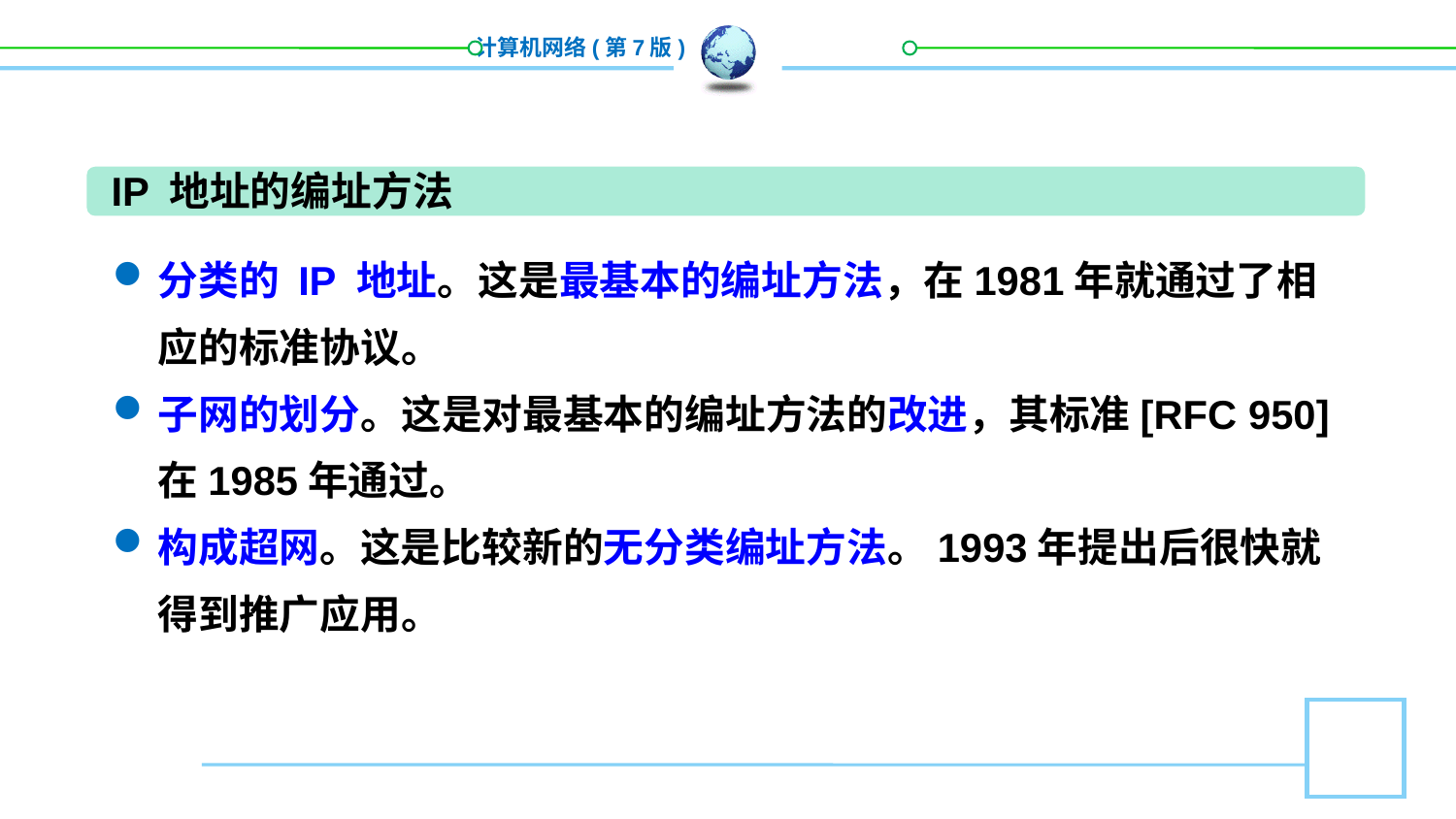

IP 地址的编址方法

分类的 IP 地址。这是最基本的编址方法，在1981年就通过了相应的标准协议。
子网的划分。这是对最基本的编址方法的改进，其标准[RFC 950]在1985年通过。
构成超网。这是比较新的无分类编址方法。1993年提出后很快就得到推广应用。